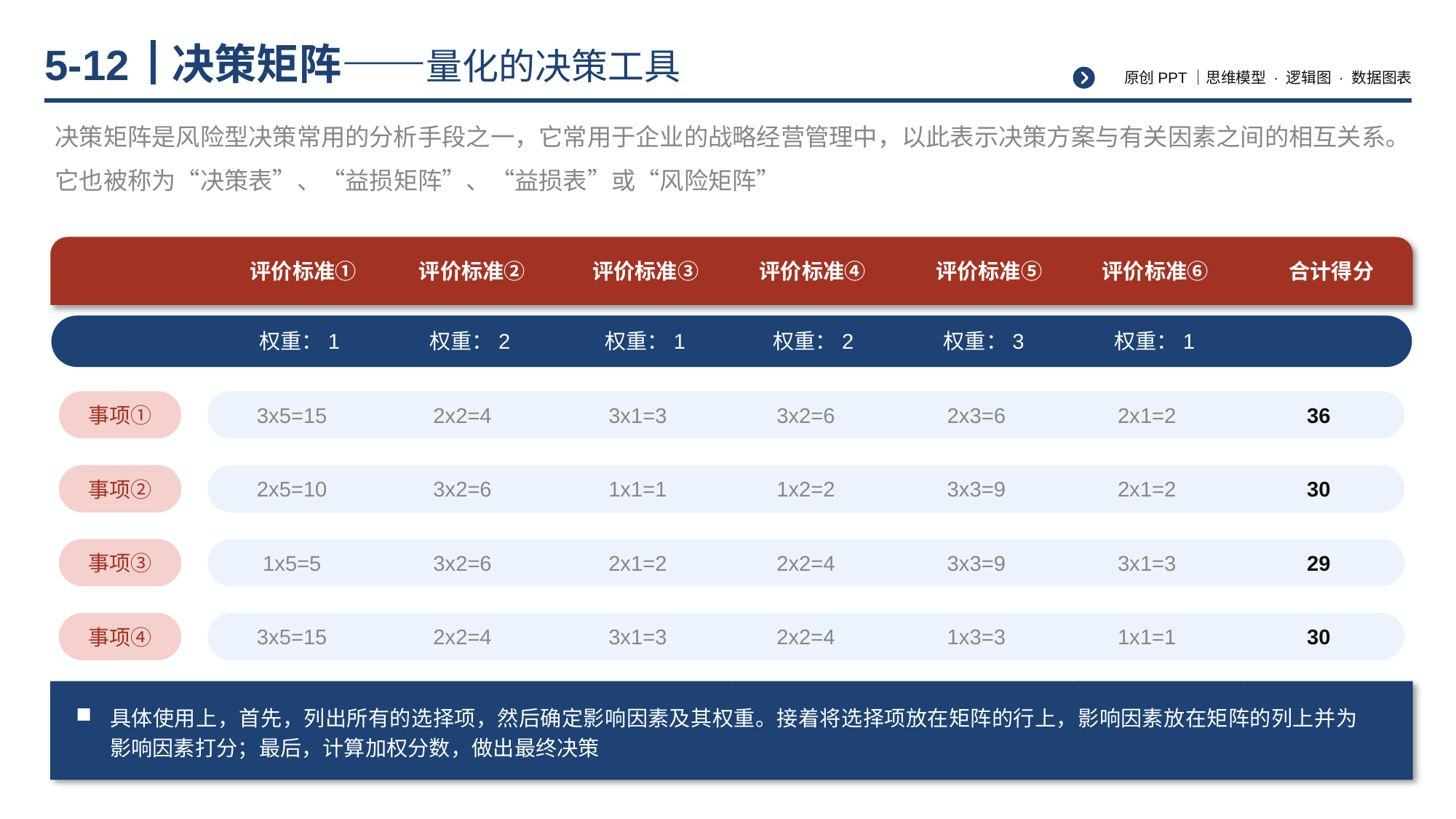

# 决策矩阵——量化的决策工具
5-12
决策矩阵是风险型决策常用的分析手段之一，它常用于企业的战略经营管理中，以此表示决策方案与有关因素之间的相互关系。它也被称为“决策表”、“益损矩阵”、“益损表”或“风险矩阵”

评价标准①
评价标准②
评价标准③
评价标准④
评价标准⑤
评价标准⑥
合计得分

权重：1
权重：2
权重：1
权重：2
权重：3
权重：1
事项①

3x5=15
2x2=4
3x1=3
3x2=6
2x3=6
2x1=2
36
事项②

2x5=10
3x2=6
1x1=1
1x2=2
3x3=9
2x1=2
30
事项③

1x5=5
3x2=6
2x1=2
2x2=4
3x3=9
3x1=3
29
事项④

3x5=15
2x2=4
3x1=3
2x2=4
1x3=3
1x1=1
30

具体使用上，首先，列出所有的选择项，然后确定影响因素及其权重。接着将选择项放在矩阵的行上，影响因素放在矩阵的列上并为影响因素打分；最后，计算加权分数，做出最终决策